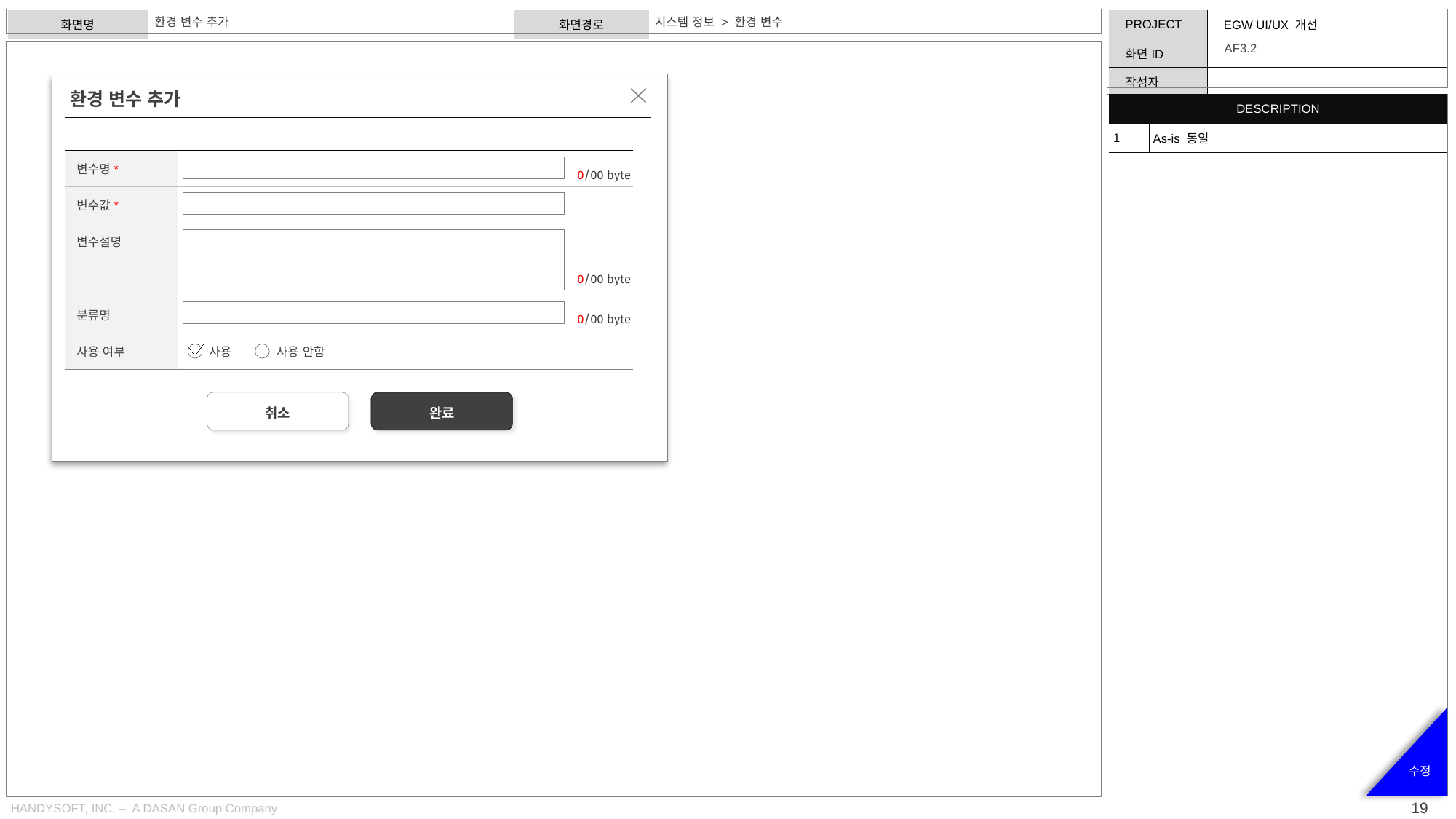

환경 변수 추가
시스템 정보 > 환경 변수
AF3.2

환경 변수 추가

| DESCRIPTION |  |
| --- | --- |
| 1 | As-is 동일 |
| 변수명\* |  |
| --- | --- |
| 변수값\* |  |
| 변수설명 |  |
|  |  |
| 분류명 |  |
| 사용 여부 | 사용 사용 안함 |

 0/00 byte

 0/00 byte

 0/00 byte

취소
완료
수정